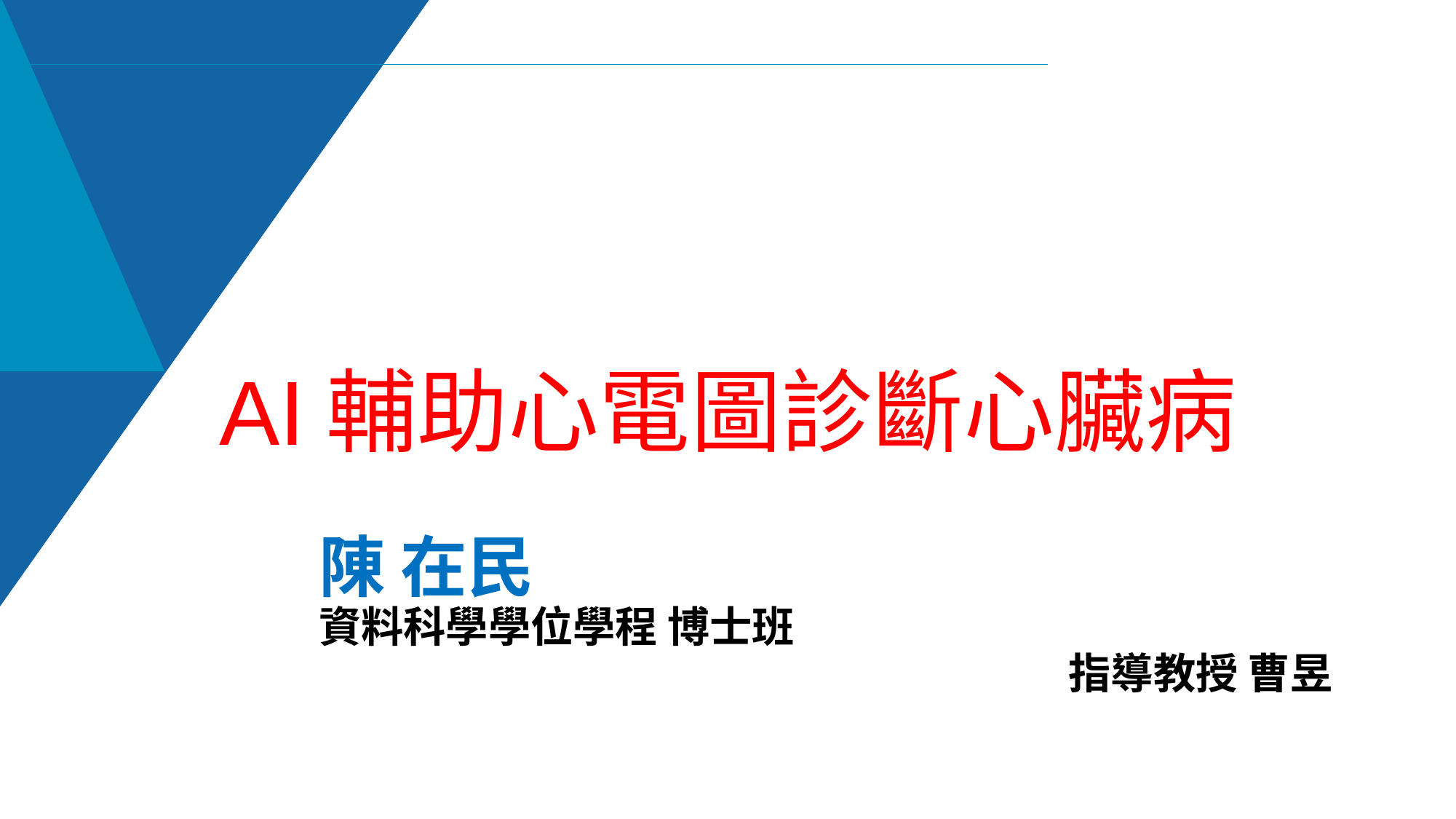

AI輔助心電圖診斷心臟病
陳 在民
資料科學學位學程 博士班
指導教授 曹昱